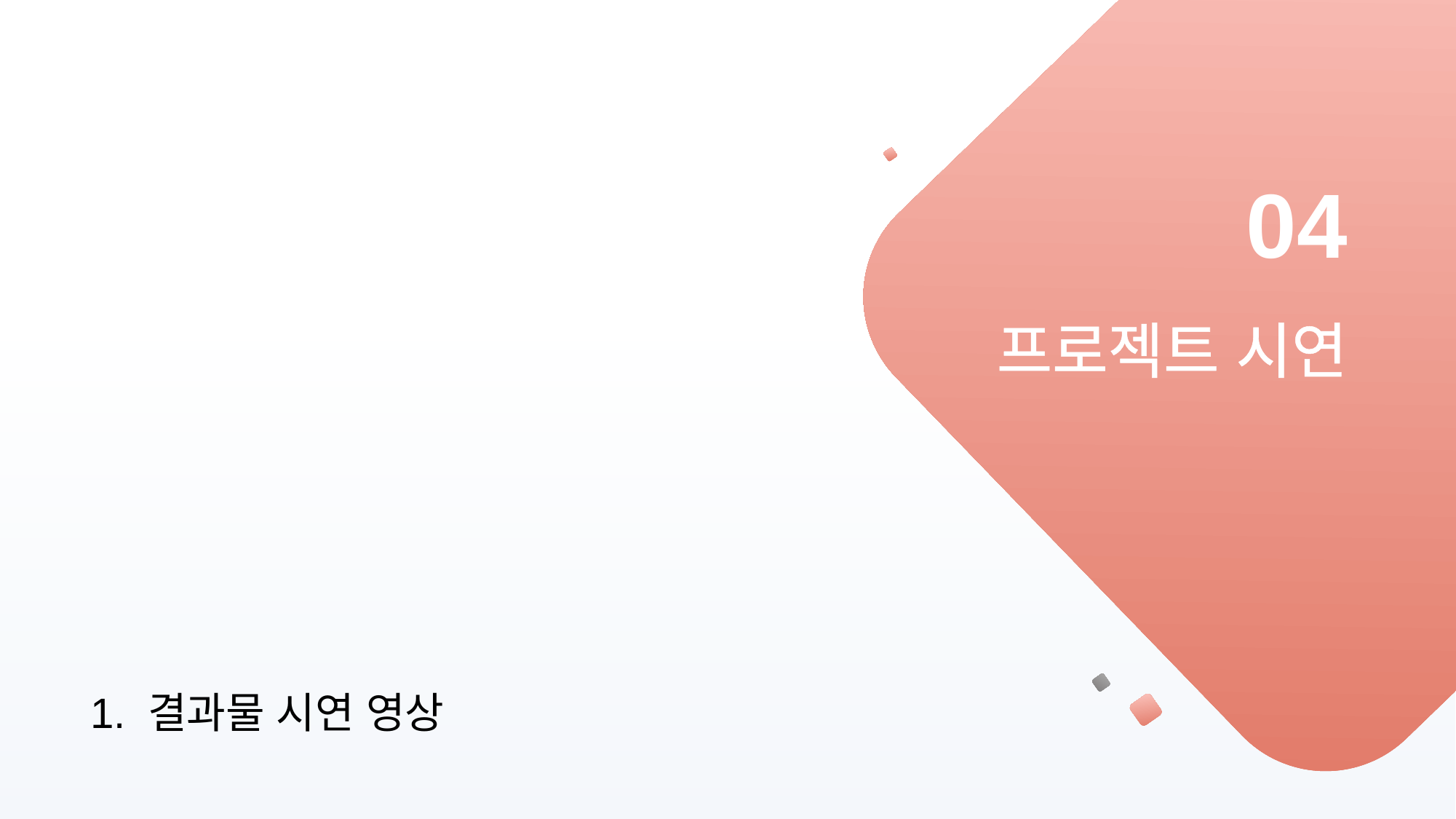

04
프로젝트 시연

1. 결과물 시연 영상